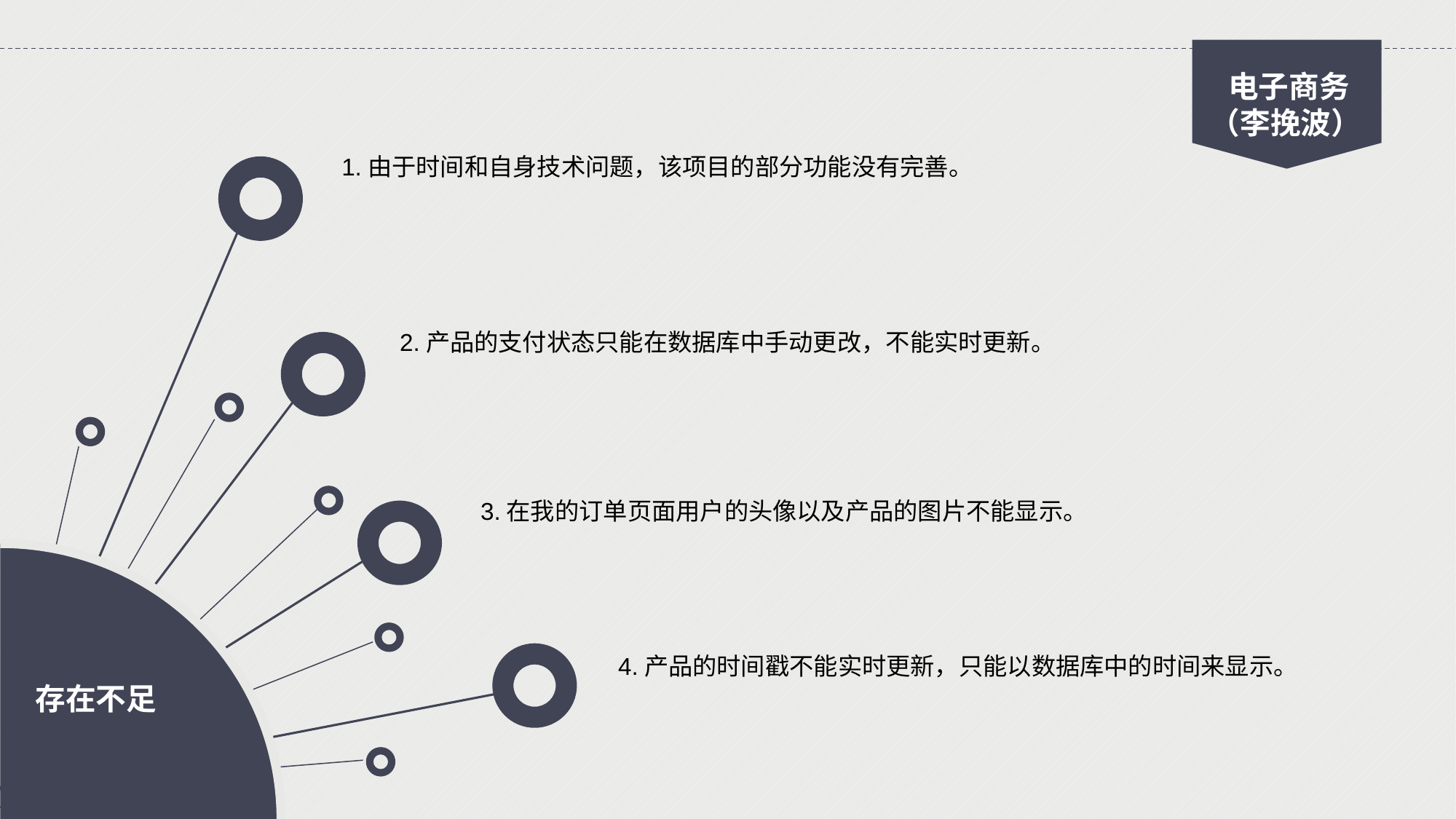

电子商务（李挽波）
1.由于时间和自身技术问题，该项目的部分功能没有完善。

2.产品的支付状态只能在数据库中手动更改，不能实时更新。

3.在我的订单页面用户的头像以及产品的图片不能显示。

存在不足

4.产品的时间戳不能实时更新，只能以数据库中的时间来显示。